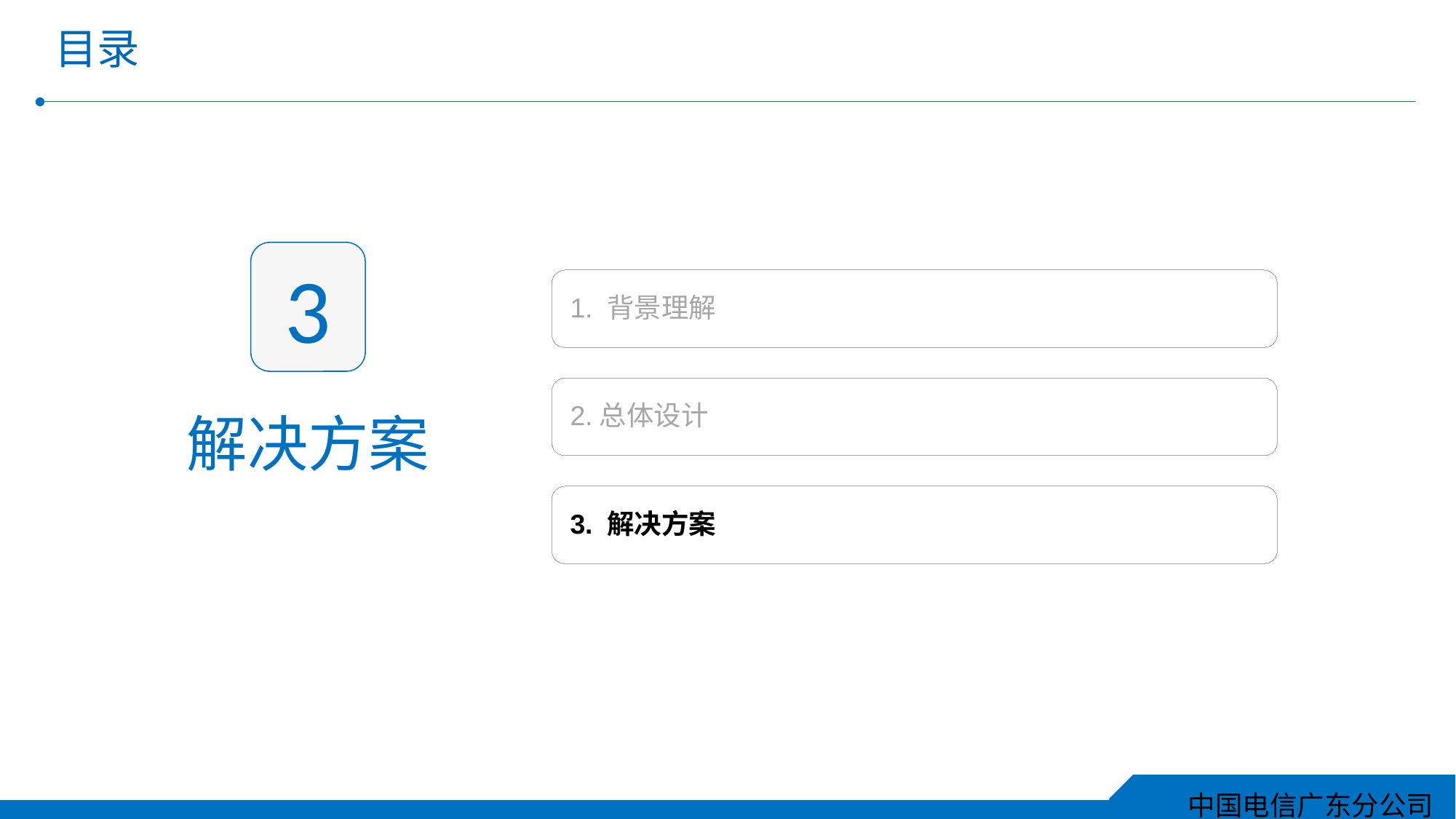

# 目录
3
解决方案
1. 背景理解
2.总体设计
3. 解决方案